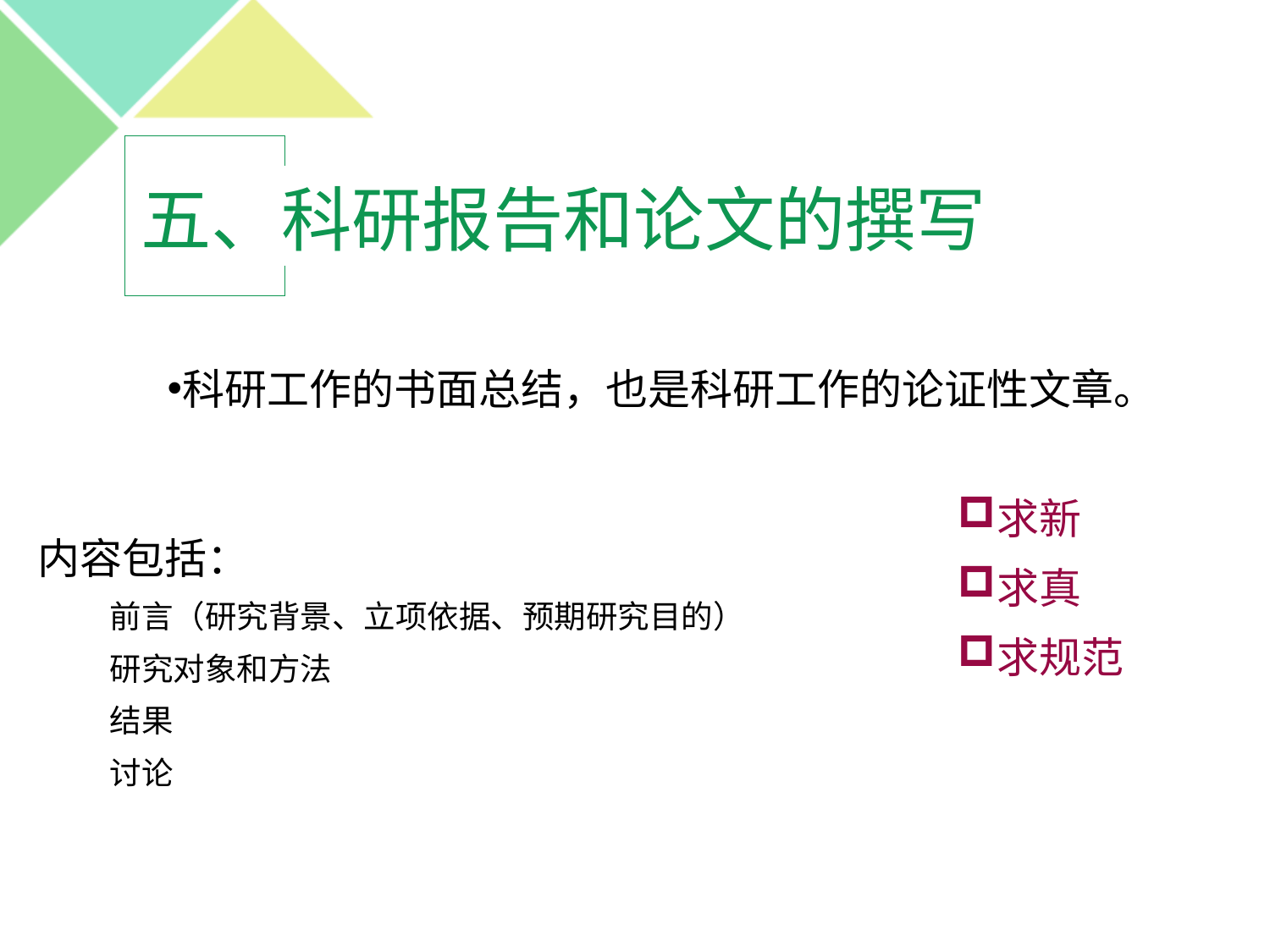

# 五、科研报告和论文的撰写
科研工作的书面总结，也是科研工作的论证性文章。
求新
求真
求规范
内容包括：
         前言（研究背景、立项依据、预期研究目的）
         研究对象和方法
         结果
         讨论

64